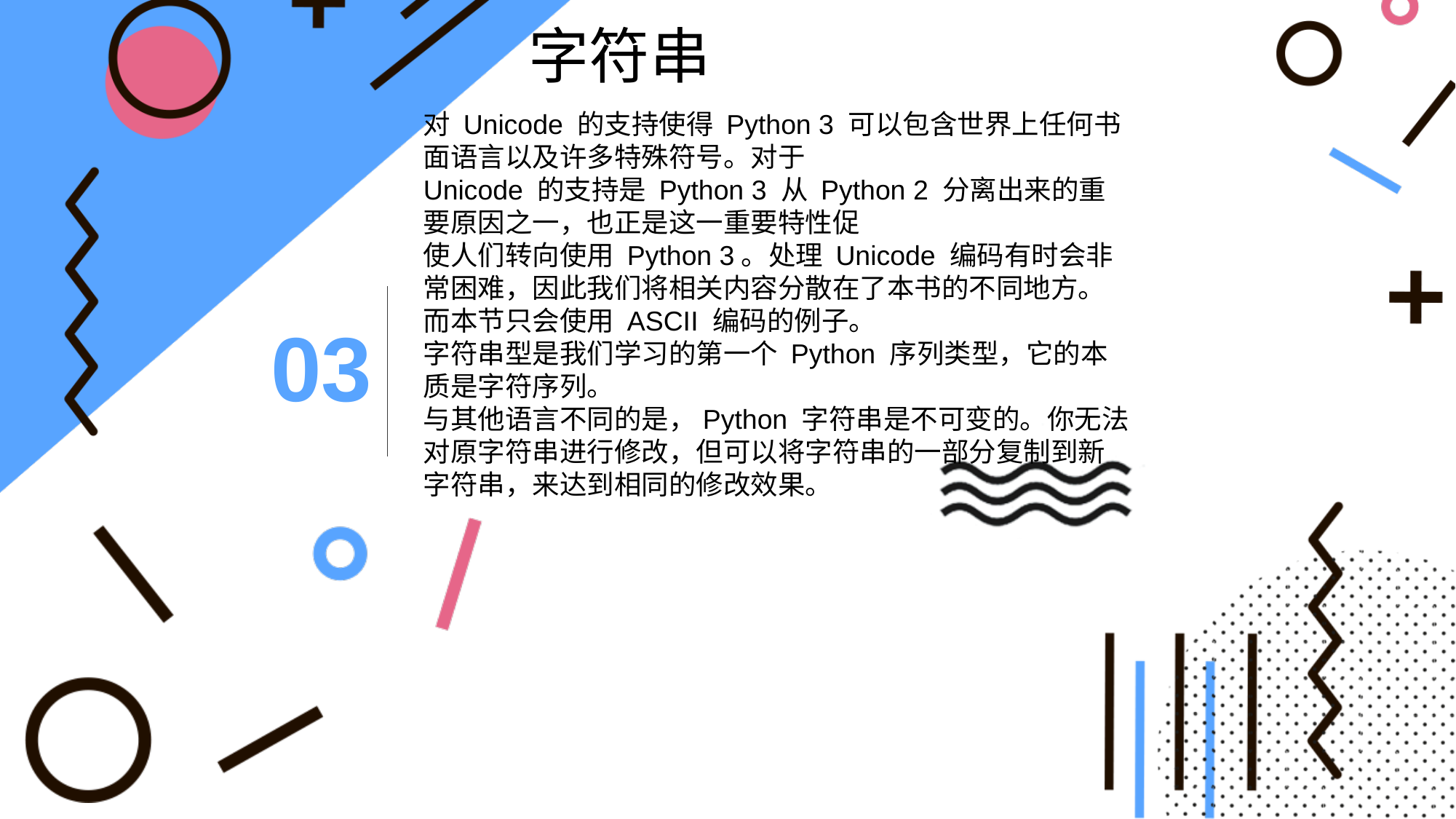

字符串
对 Unicode 的支持使得 Python 3 可以包含世界上任何书面语言以及许多特殊符号。对于
Unicode 的支持是 Python 3 从 Python 2 分离出来的重要原因之一，也正是这一重要特性促
使人们转向使用 Python 3。处理 Unicode 编码有时会非常困难，因此我们将相关内容分散在了本书的不同地方。而本节只会使用 ASCII 编码的例子。
字符串型是我们学习的第一个 Python 序列类型，它的本质是字符序列。
与其他语言不同的是，Python 字符串是不可变的。你无法对原字符串进行修改，但可以将字符串的一部分复制到新字符串，来达到相同的修改效果。
03